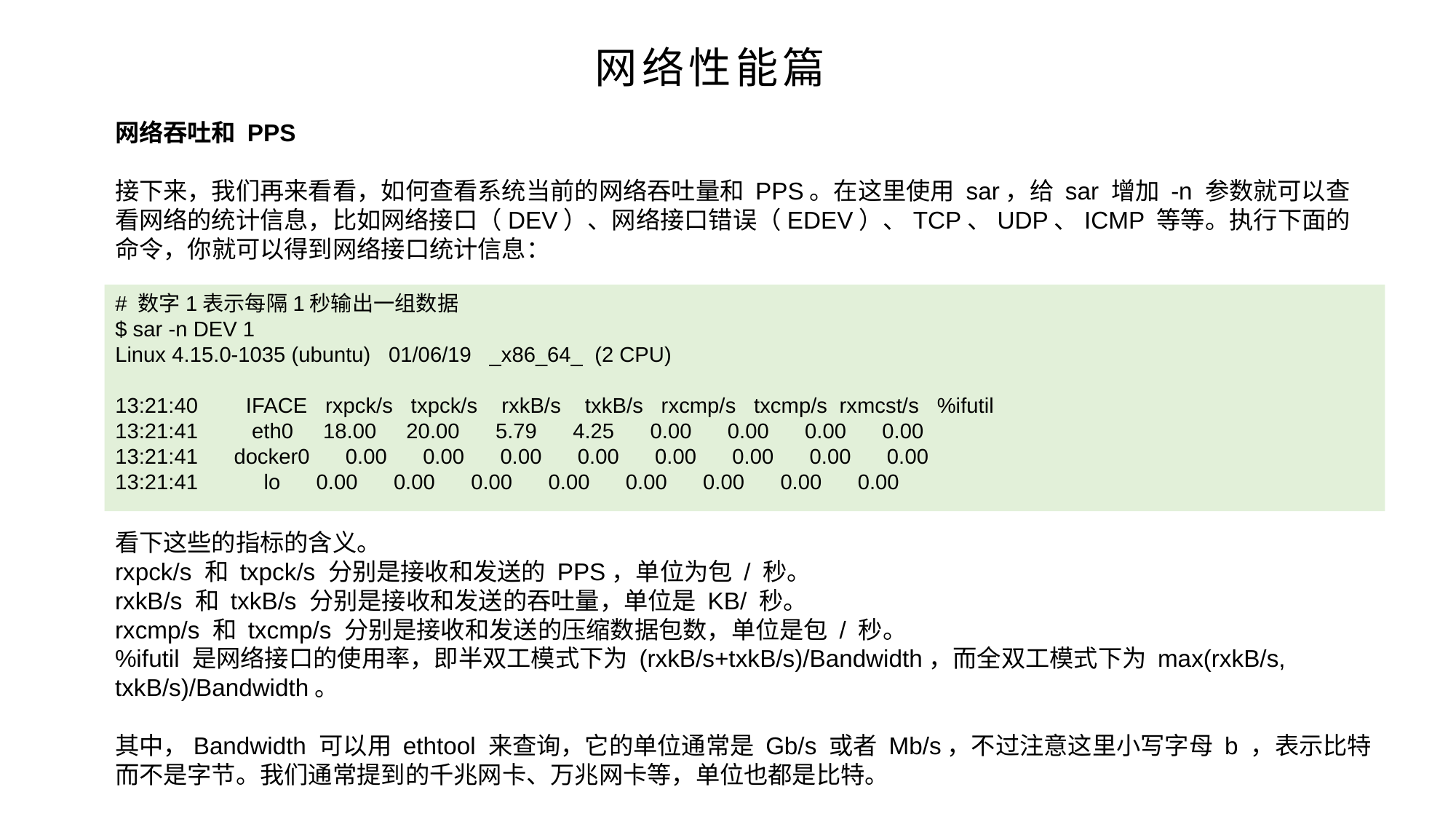

网络性能篇
网络吞吐和 PPS

接下来，我们再来看看，如何查看系统当前的网络吞吐量和 PPS。在这里使用 sar，给 sar 增加 -n 参数就可以查看网络的统计信息，比如网络接口（DEV）、网络接口错误（EDEV）、TCP、UDP、ICMP 等等。执行下面的命令，你就可以得到网络接口统计信息：
# 数字1表示每隔1秒输出一组数据
$ sar -n DEV 1
Linux 4.15.0-1035 (ubuntu)   01/06/19   _x86_64_  (2 CPU)

13:21:40        IFACE   rxpck/s   txpck/s    rxkB/s    txkB/s   rxcmp/s   txcmp/s  rxmcst/s   %ifutil
13:21:41         eth0     18.00     20.00      5.79      4.25      0.00      0.00      0.00      0.00
13:21:41      docker0      0.00      0.00      0.00      0.00      0.00      0.00      0.00      0.00
13:21:41           lo      0.00      0.00      0.00      0.00      0.00      0.00      0.00      0.00
看下这些的指标的含义。
rxpck/s 和 txpck/s 分别是接收和发送的 PPS，单位为包 / 秒。
rxkB/s 和 txkB/s 分别是接收和发送的吞吐量，单位是 KB/ 秒。
rxcmp/s 和 txcmp/s 分别是接收和发送的压缩数据包数，单位是包 / 秒。
%ifutil 是网络接口的使用率，即半双工模式下为 (rxkB/s+txkB/s)/Bandwidth，而全双工模式下为 max(rxkB/s, txkB/s)/Bandwidth。

其中，Bandwidth 可以用 ethtool 来查询，它的单位通常是 Gb/s 或者 Mb/s，不过注意这里小写字母 b ，表示比特而不是字节。我们通常提到的千兆网卡、万兆网卡等，单位也都是比特。